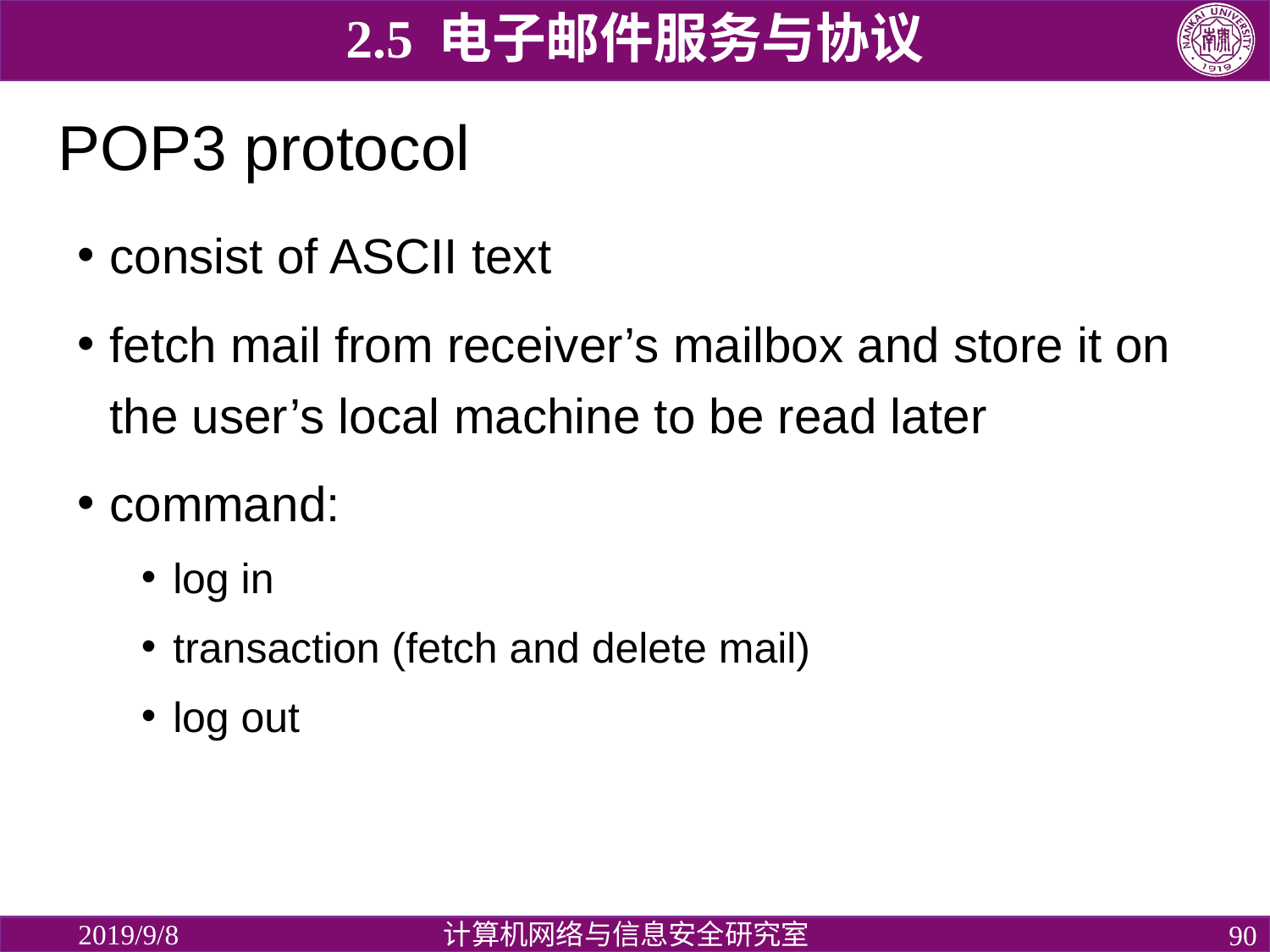

2.5 电子邮件服务与协议
# POP3 protocol
consist of ASCII text
fetch mail from receiver’s mailbox and store it on the user’s local machine to be read later
command:
log in
transaction (fetch and delete mail)
log out